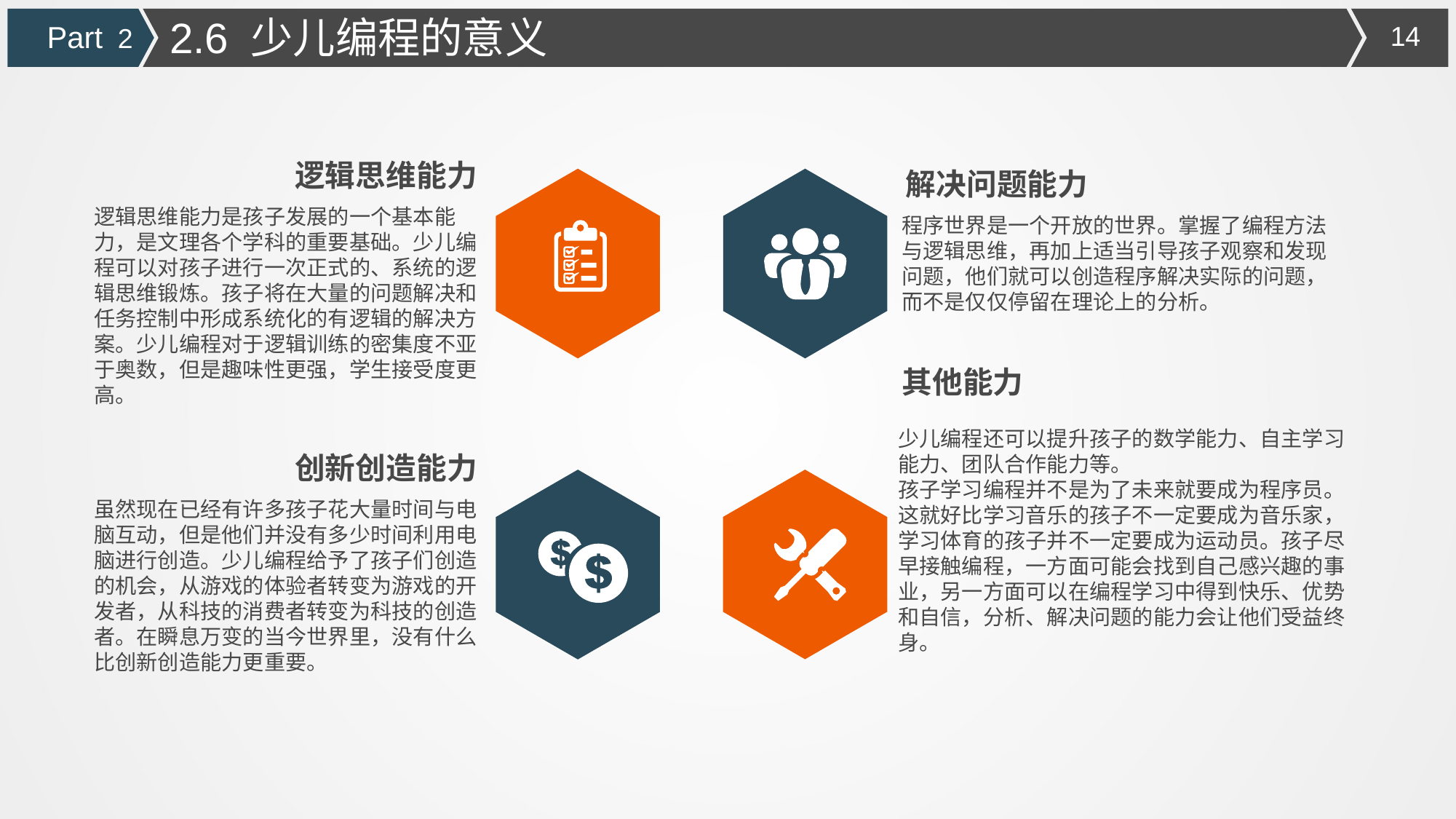

2.6 少儿编程的意义
Part  2
逻辑思维能力
解决问题能力

逻辑思维能力是孩子发展的一个基本能力，是文理各个学科的重要基础。少儿编程可以对孩子进行一次正式的、系统的逻辑思维锻炼。孩子将在大量的问题解决和任务控制中形成系统化的有逻辑的解决方案。少儿编程对于逻辑训练的密集度不亚于奥数，但是趣味性更强，学生接受度更高。
程序世界是一个开放的世界。掌握了编程方法与逻辑思维，再加上适当引导孩子观察和发现问题，他们就可以创造程序解决实际的问题，而不是仅仅停留在理论上的分析。

其他能力
少儿编程还可以提升孩子的数学能力、自主学习能力、团队合作能力等。
孩子学习编程并不是为了未来就要成为程序员。这就好比学习音乐的孩子不一定要成为音乐家，学习体育的孩子并不一定要成为运动员。孩子尽早接触编程，一方面可能会找到自己感兴趣的事业，另一方面可以在编程学习中得到快乐、优势和自信，分析、解决问题的能力会让他们受益终身。
创新创造能力

虽然现在已经有许多孩子花大量时间与电脑互动，但是他们并没有多少时间利用电脑进行创造。少儿编程给予了孩子们创造的机会，从游戏的体验者转变为游戏的开发者，从科技的消费者转变为科技的创造者。在瞬息万变的当今世界里，没有什么比创新创造能力更重要。